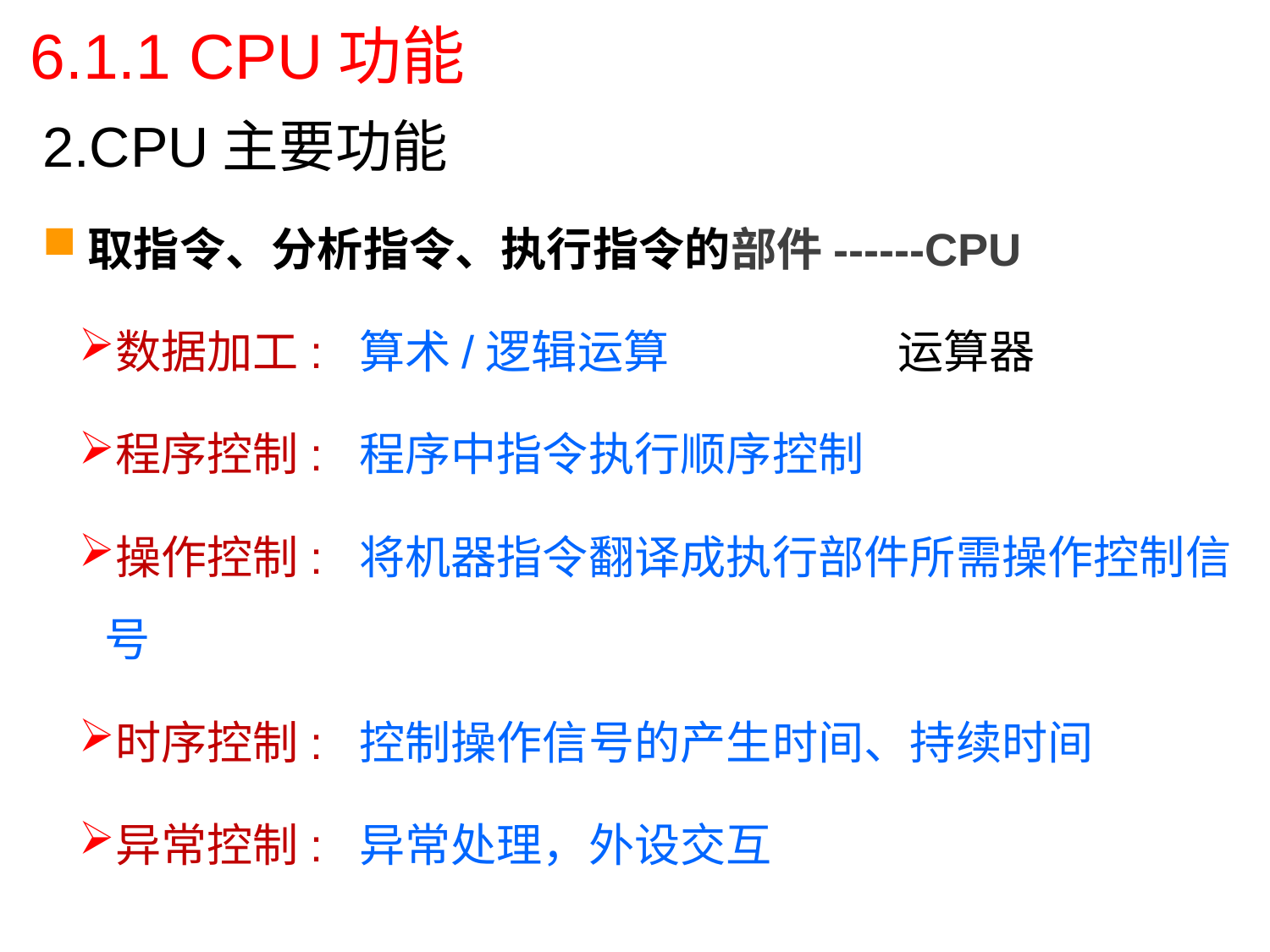

# 6.1.1 CPU功能
2.CPU主要功能
取指令、分析指令、执行指令的部件------CPU
数据加工:  算术/逻辑运算                      运算器
程序控制:  程序中指令执行顺序控制
操作控制:  将机器指令翻译成执行部件所需操作控制信号
时序控制:  控制操作信号的产生时间、持续时间
异常控制:  异常处理，外设交互